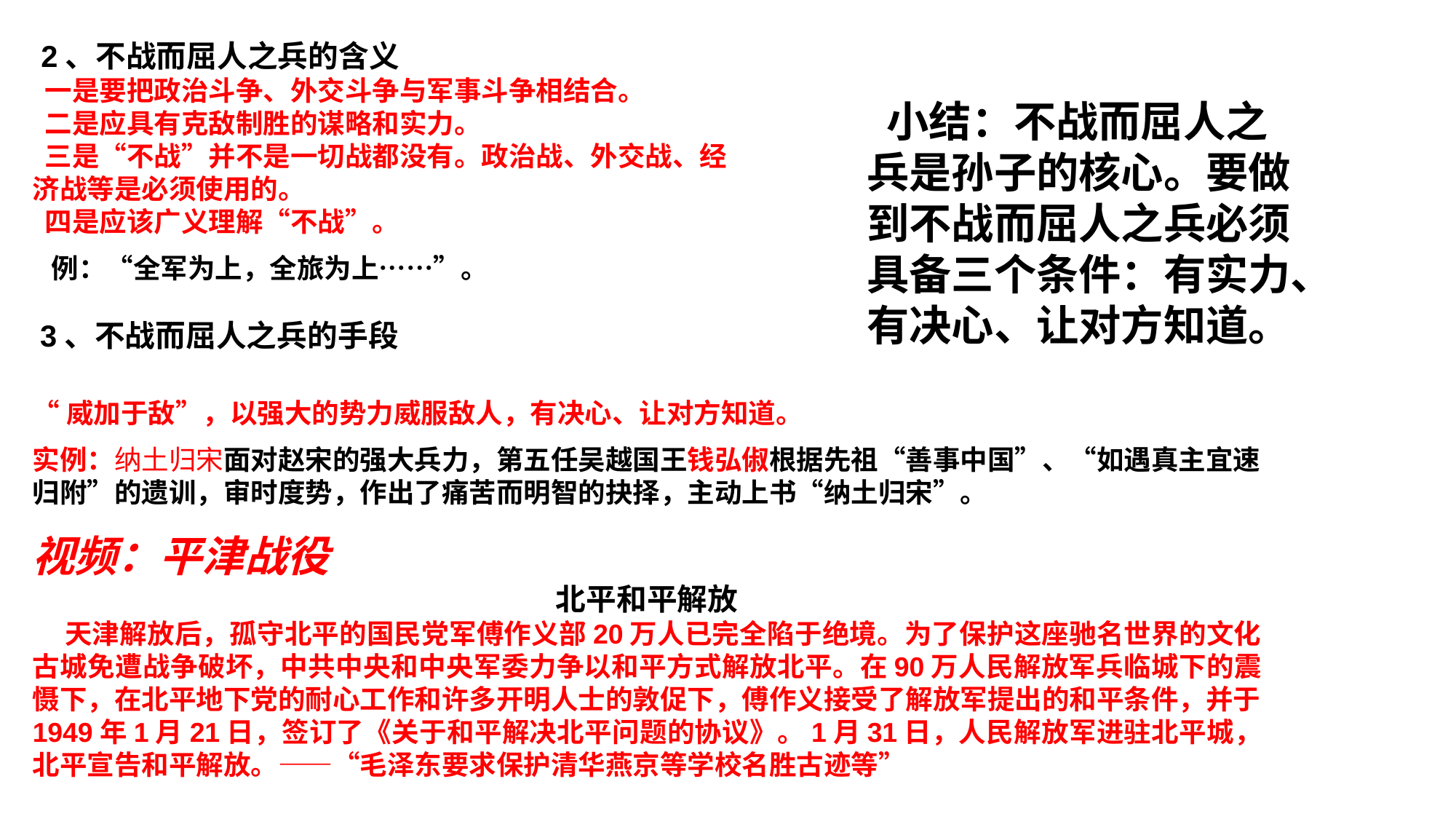

2、不战而屈人之兵的含义
  一是要把政治斗争、外交斗争与军事斗争相结合。
  二是应具有克敌制胜的谋略和实力。
  三是“不战”并不是一切战都没有。政治战、外交战、经济战等是必须使用的。
  四是应该广义理解“不战”。
  例：“全军为上，全旅为上……”。
 小结：不战而屈人之兵是孙子的核心。要做到不战而屈人之兵必须具备三个条件：有实力、有决心、让对方知道。
 3、不战而屈人之兵的手段
“威加于敌”，以强大的势力威服敌人，有决心、让对方知道。
实例：纳土归宋面对赵宋的强大兵力，第五任吴越国王钱弘俶根据先祖“善事中国”、“如遇真主宜速归附”的遗训，审时度势，作出了痛苦而明智的抉择，主动上书“纳土归宋”。
视频：平津战役
北平和平解放
    天津解放后，孤守北平的国民党军傅作义部20万人已完全陷于绝境。为了保护这座驰名世界的文化古城免遭战争破坏，中共中央和中央军委力争以和平方式解放北平。在90万人民解放军兵临城下的震慑下，在北平地下党的耐心工作和许多开明人士的敦促下，傅作义接受了解放军提出的和平条件，并于1949年1月21日，签订了《关于和平解决北平问题的协议》。1月31日，人民解放军进驻北平城，北平宣告和平解放。——“毛泽东要求保护清华燕京等学校名胜古迹等”